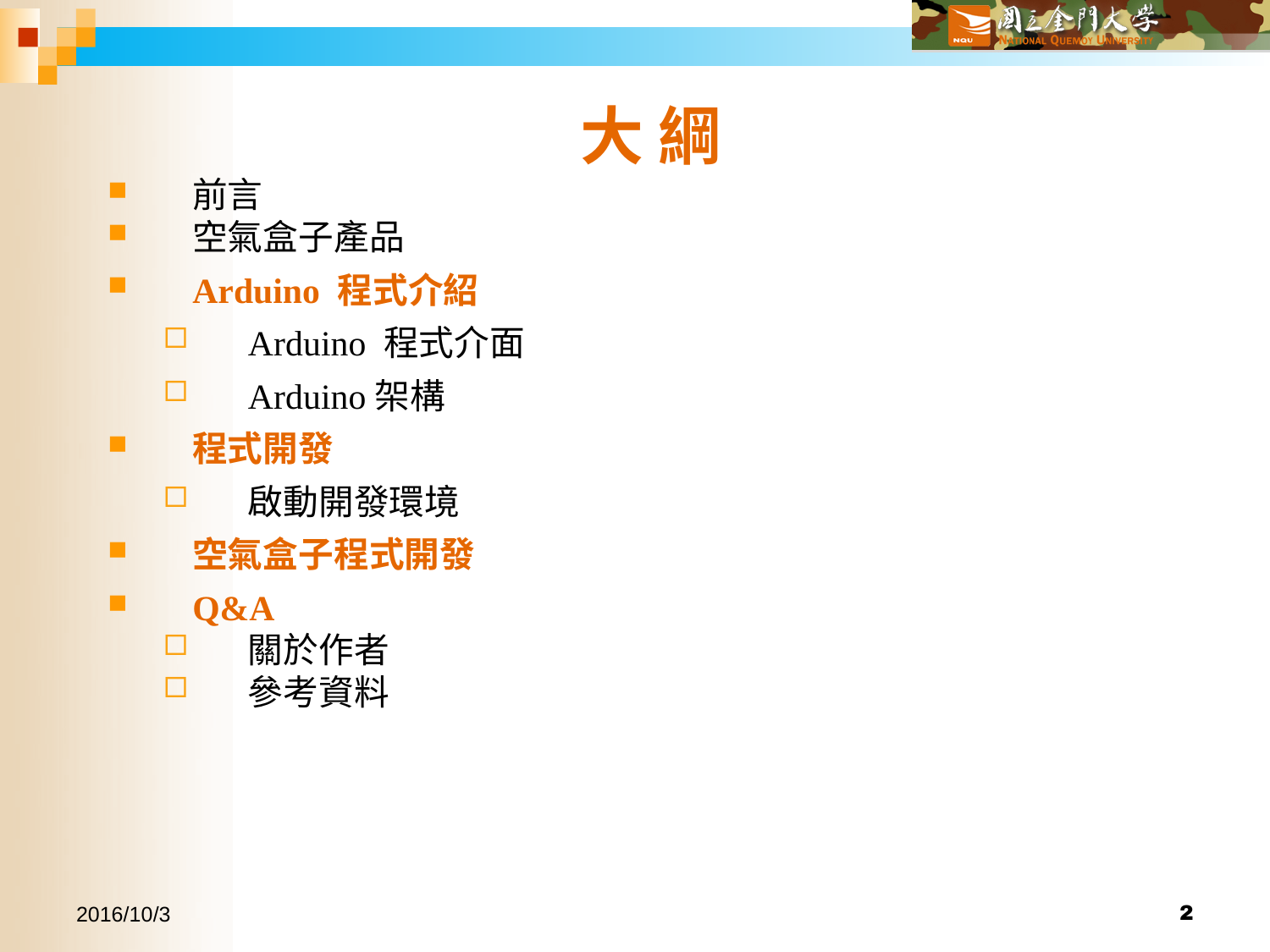

# 大 綱
前言
空氣盒子產品
Arduino 程式介紹
Arduino 程式介面
Arduino架構
程式開發
啟動開發環境
空氣盒子程式開發
Q&A
關於作者
參考資料

2016/10/3
2